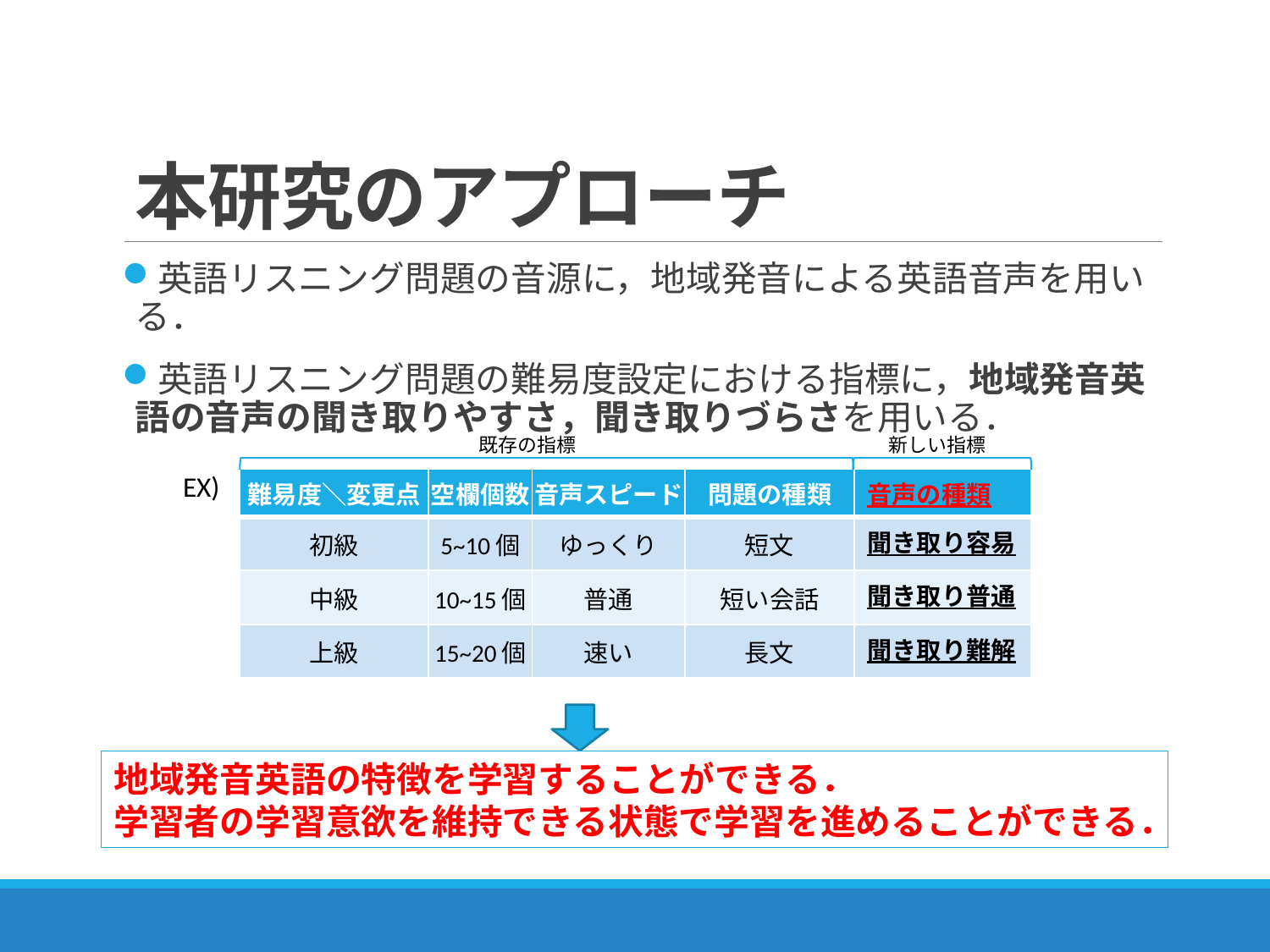

# 本研究のアプローチ

英語リスニング問題の音源に，地域発音による英語音声を用いる．
英語リスニング問題の難易度設定における指標に，地域発音英語の音声の聞き取りやすさ，聞き取りづらさを用いる．

新しい指標
既存の指標
EX)
| 難易度＼変更点 | 空欄個数 | 音声スピード | 問題の種類 | 音声の種類 |
| --- | --- | --- | --- | --- |
| 初級 | 5~10個 | ゆっくり | 短文 | 聞き取り容易 |
| 中級 | 10~15個 | 普通 | 短い会話 | 聞き取り普通 |
| 上級 | 15~20個 | 速い | 長文 | 聞き取り難解 |

地域発音英語の特徴を学習することができる．
学習者の学習意欲を維持できる状態で学習を進めることができる．
61